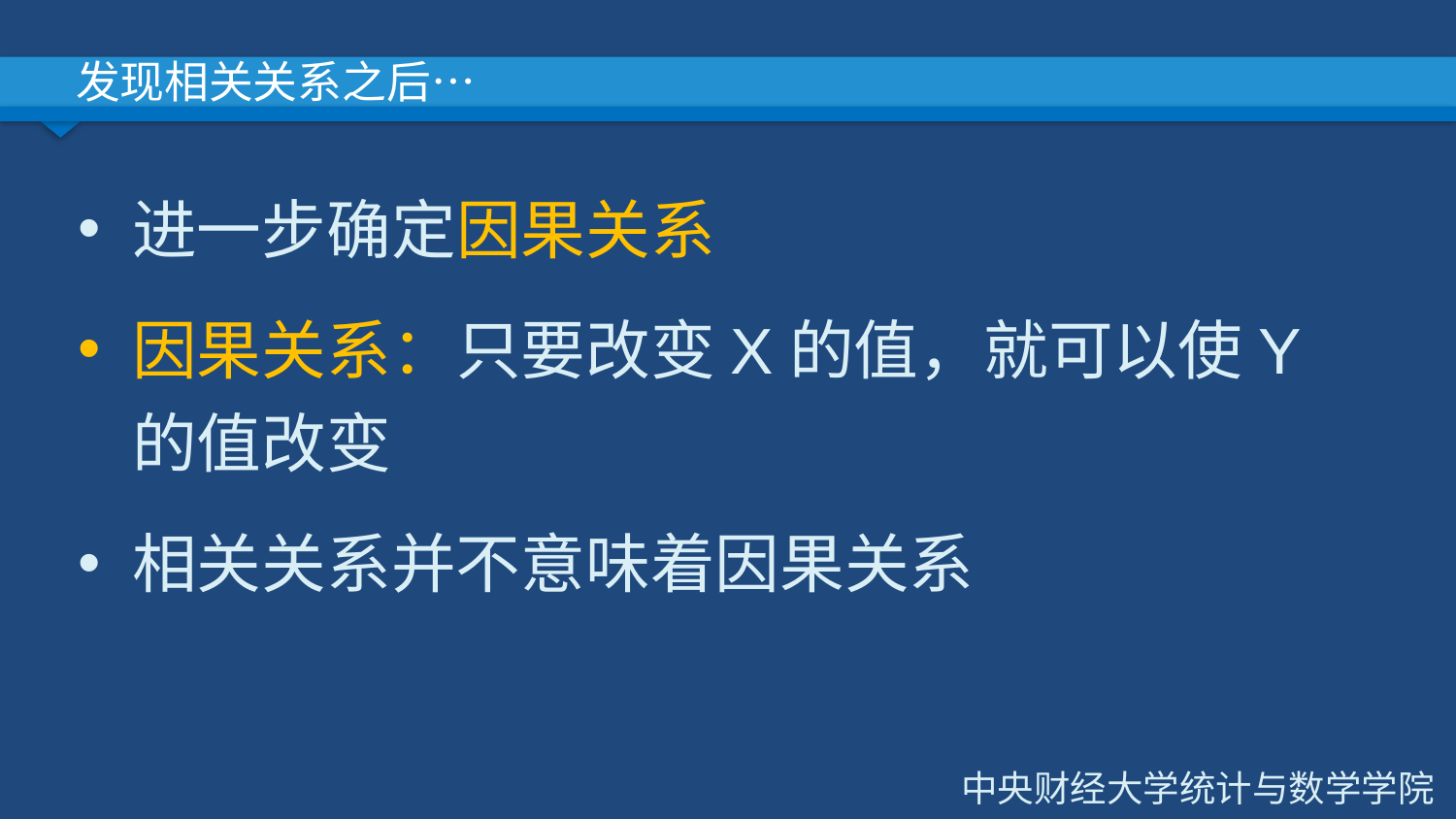

# 发现相关关系之后…
进一步确定因果关系
因果关系：只要改变X的值，就可以使Y的值改变
相关关系并不意味着因果关系